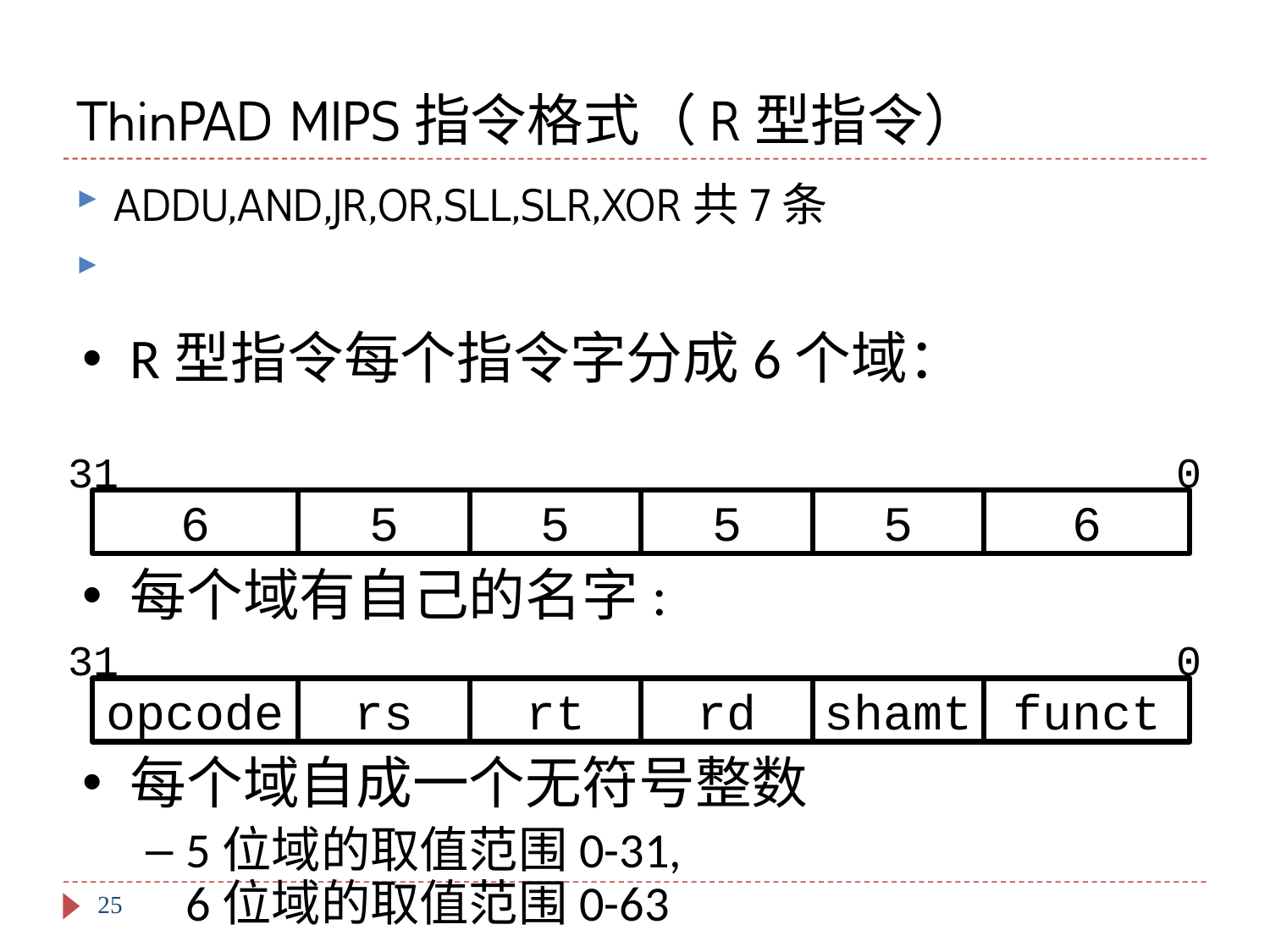

# ThinPAD MIPS指令格式（R型指令）
ADDU,AND,JR,OR,SLL,SLR,XOR共7条

R型指令每个指令字分成6个域：

每个域有自己的名字:

每个域自成一个无符号整数
5位域的取值范围0-31,
6位域的取值范围0-63

0
31
6
5
5
5
5
6
31
0
opcode
rs
rt
rd
shamt
funct
25